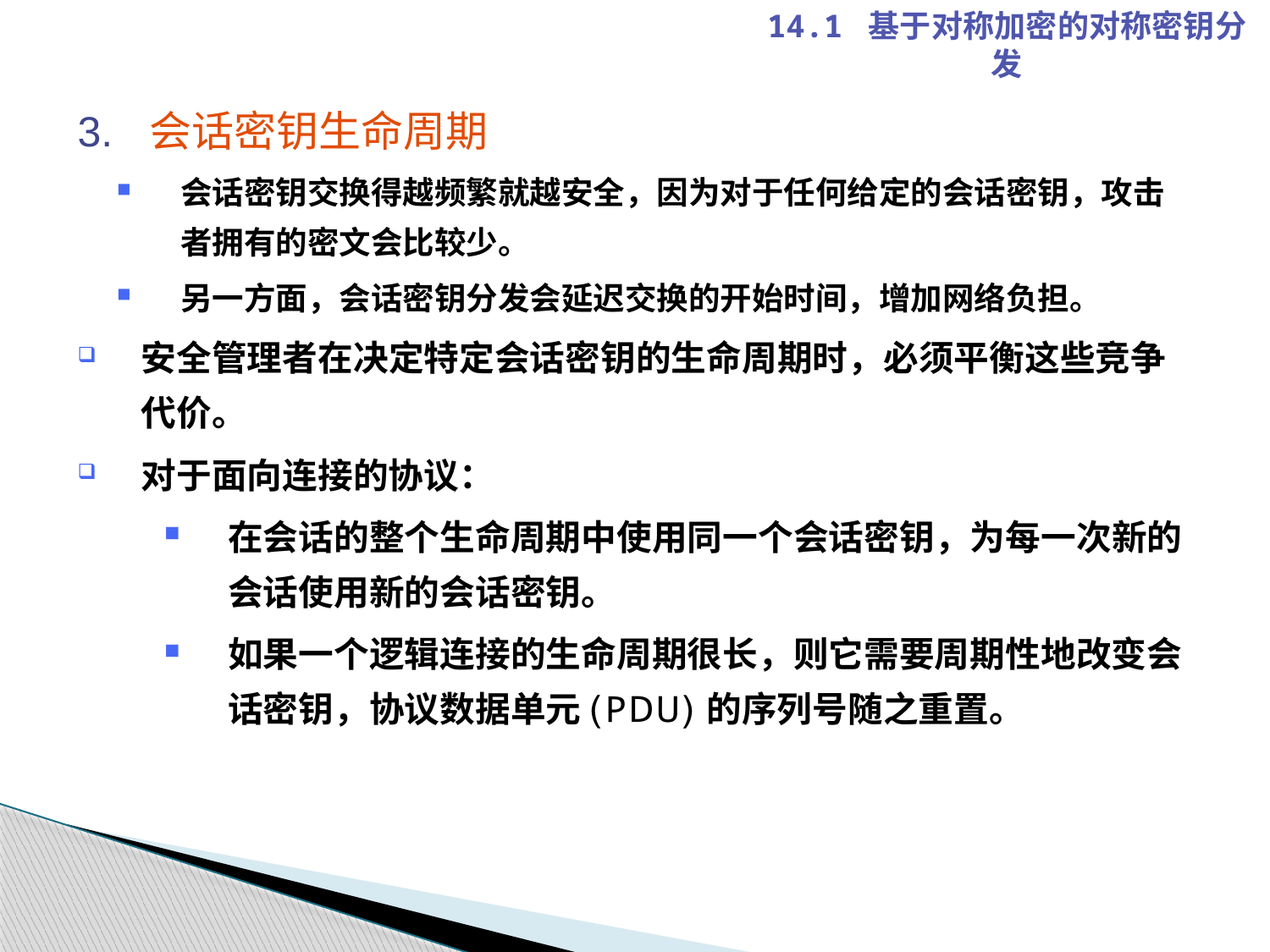

14.1 基于对称加密的对称密钥分发
会话密钥生命周期
会话密钥交换得越频繁就越安全，因为对于任何给定的会话密钥，攻击者拥有的密文会比较少。
另一方面，会话密钥分发会延迟交换的开始时间，增加网络负担。
安全管理者在决定特定会话密钥的生命周期时，必须平衡这些竞争代价。
对于面向连接的协议：
在会话的整个生命周期中使用同一个会话密钥，为每一次新的会话使用新的会话密钥。
如果一个逻辑连接的生命周期很长，则它需要周期性地改变会话密钥，协议数据单元(PDU)的序列号随之重置。